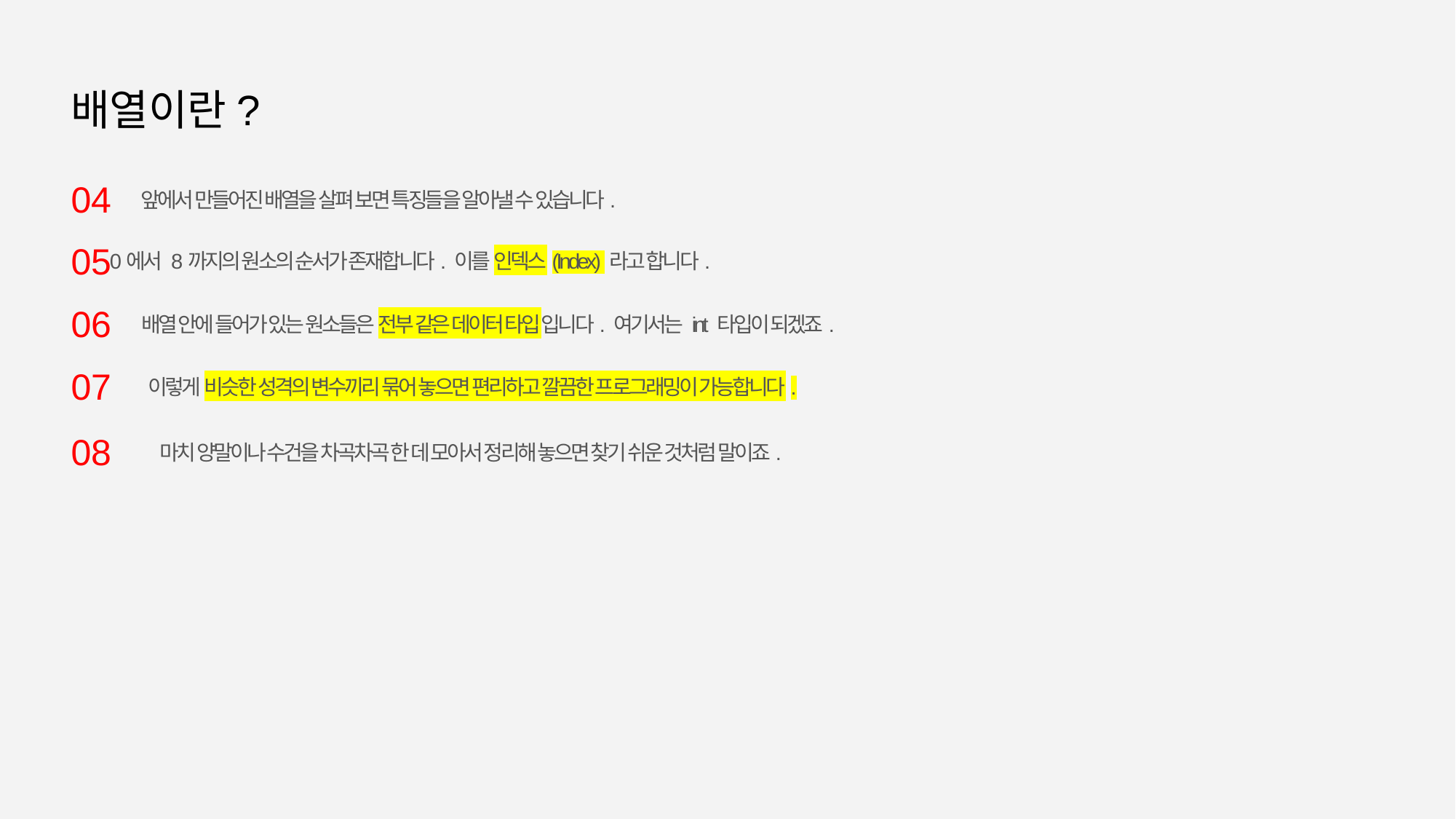

배열이란?
04
앞에서 만들어진 배열을 살펴 보면 특징들을 알아낼 수 있습니다.
05
0에서 8까지의 원소의 순서가 존재합니다. 이를 인덱스(Index) 라고 합니다.
06
배열 안에 들어가 있는 원소들은 전부 같은 데이터 타입입니다. 여기서는 int 타입이 되겠죠.
07
이렇게 비슷한 성격의 변수끼리 묶어 놓으면 편리하고 깔끔한 프로그래밍이 가능합니다.
08
마치 양말이나 수건을 차곡차곡 한 데 모아서 정리해 놓으면 찾기 쉬운 것처럼 말이죠.